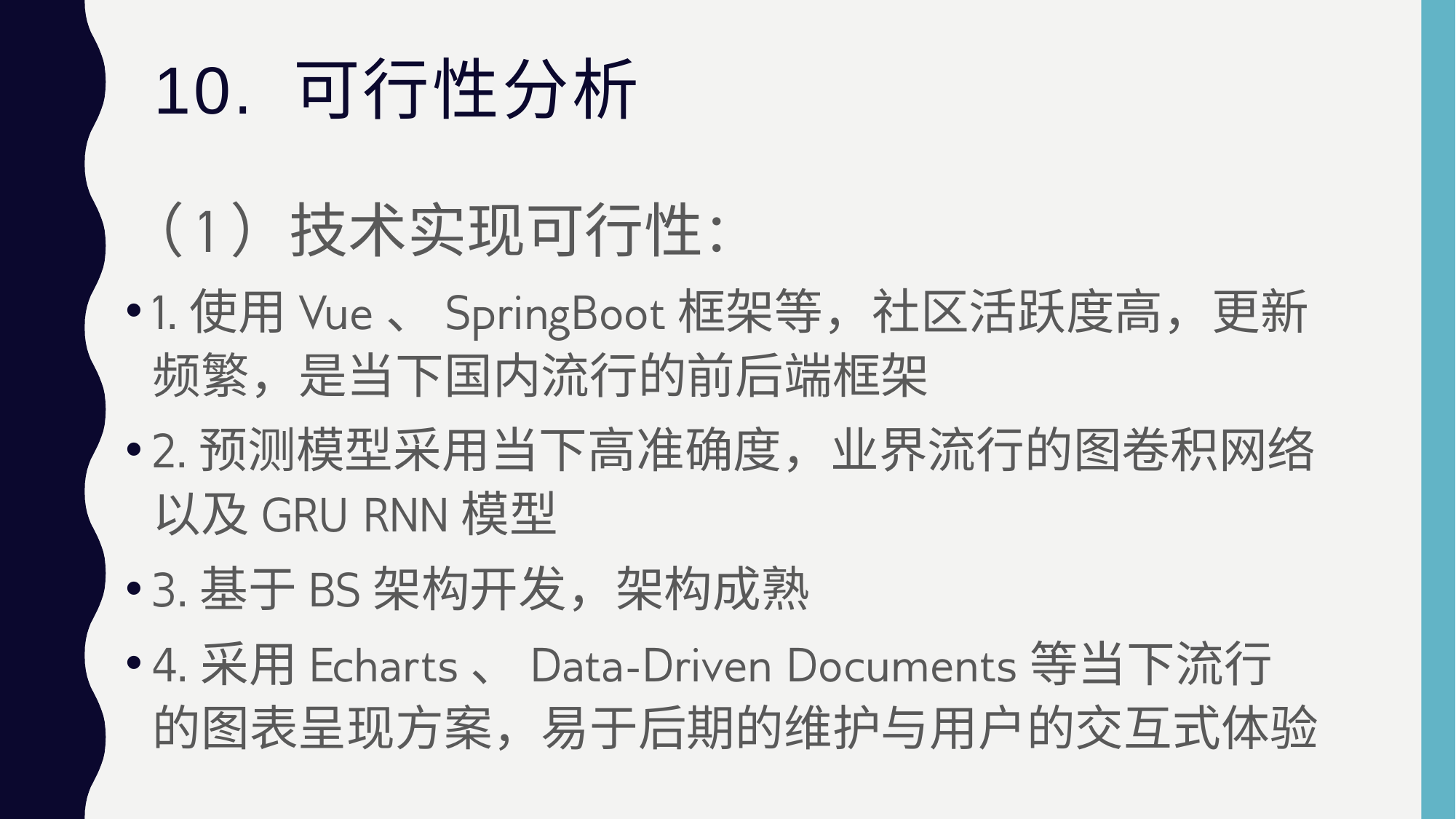

10. 可行性分析
（1）技术实现可行性：
1.使用Vue、SpringBoot框架等，社区活跃度高，更新频繁，是当下国内流行的前后端框架
2.预测模型采用当下高准确度，业界流行的图卷积网络以及GRU RNN模型
3.基于BS架构开发，架构成熟
4.采用Echarts、Data-Driven Documents等当下流行的图表呈现方案，易于后期的维护与用户的交互式体验